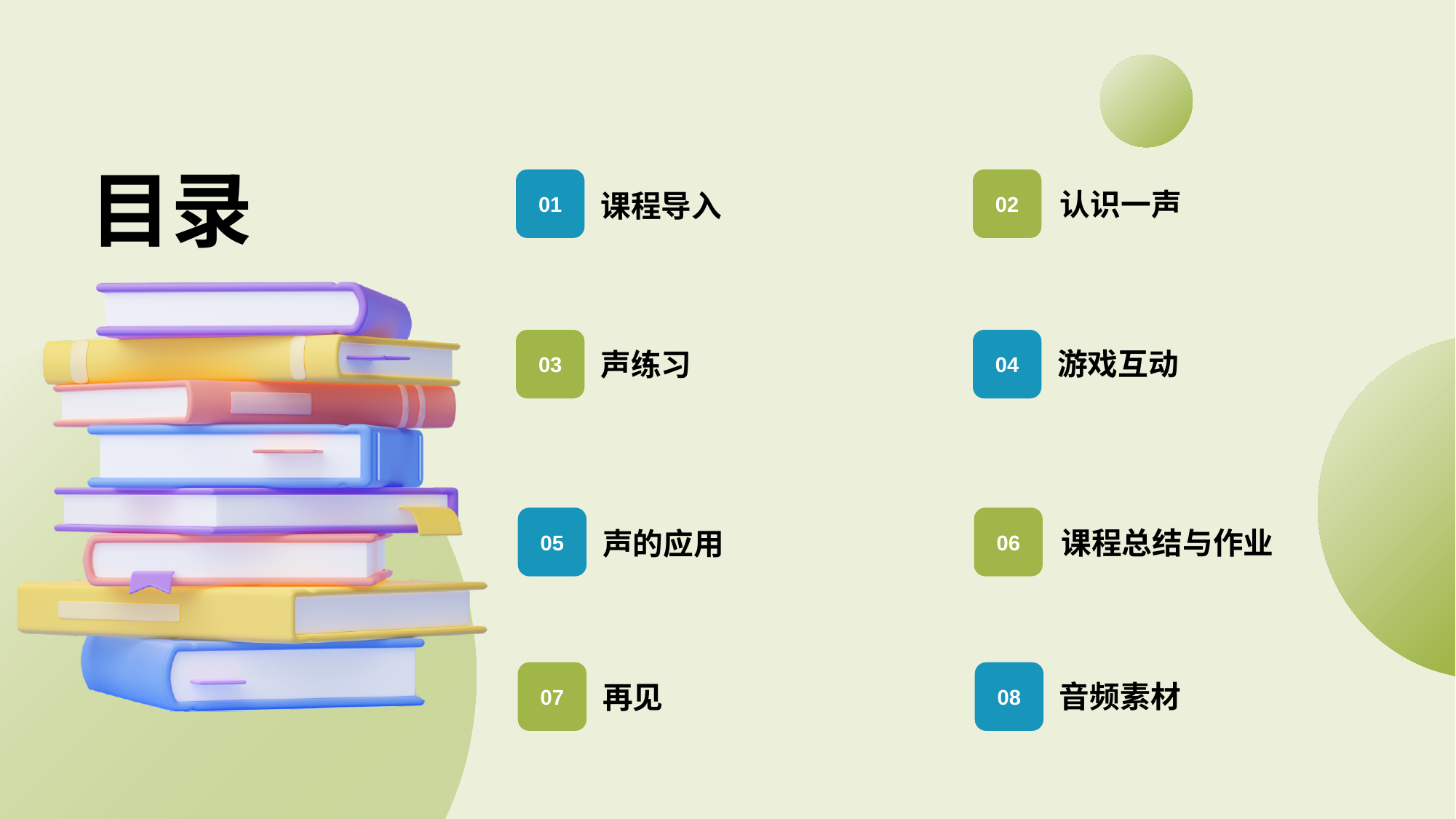

目录
01
02
认识一声
课程导入

03
04

游戏互动
声练习
05
06
课程总结与作业
声的应用
07
08
音频素材
再见